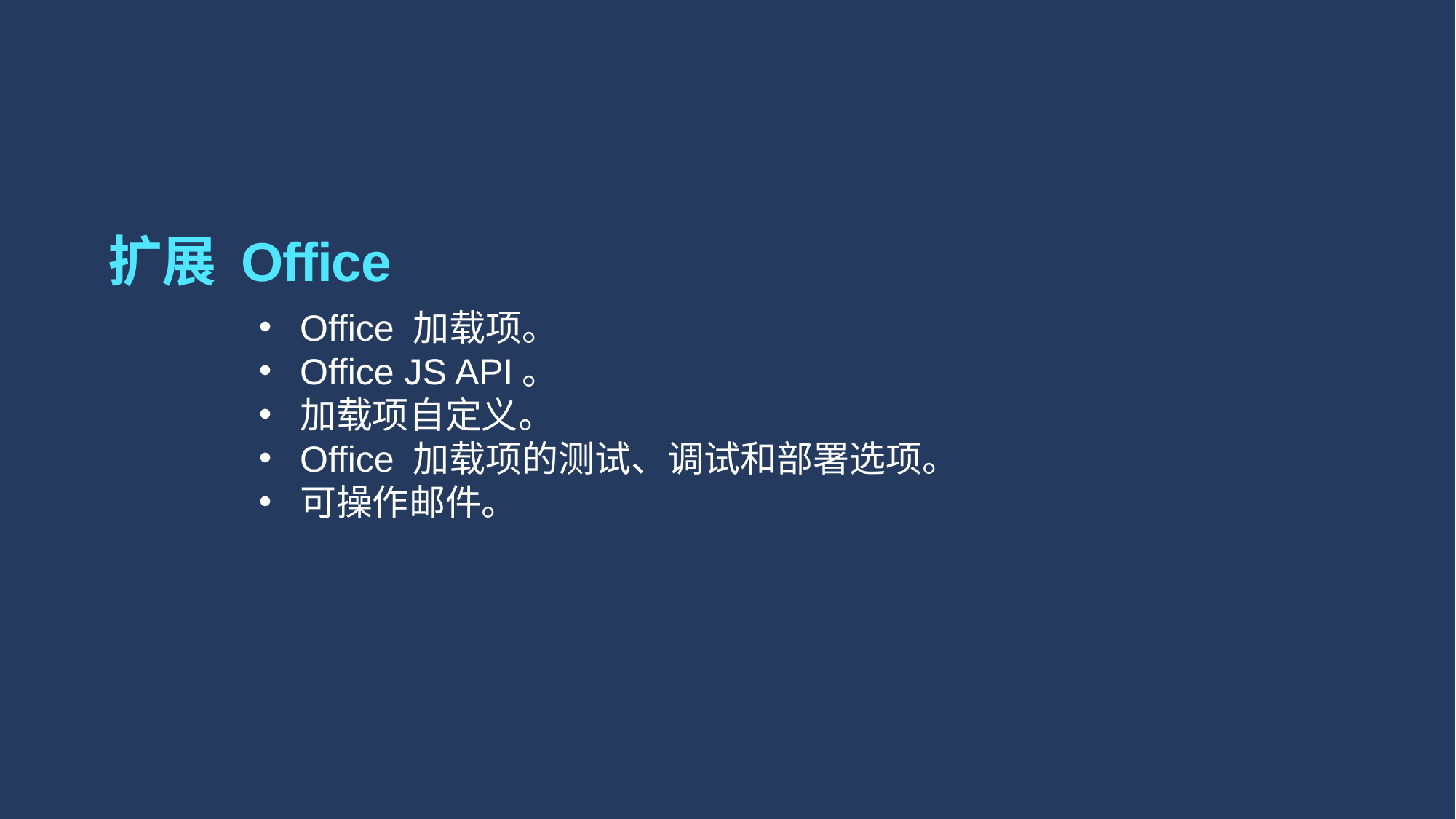

# 扩展 Office
Office 加载项。
Office JS API。
加载项自定义。
Office 加载项的测试、调试和部署选项。
可操作邮件。